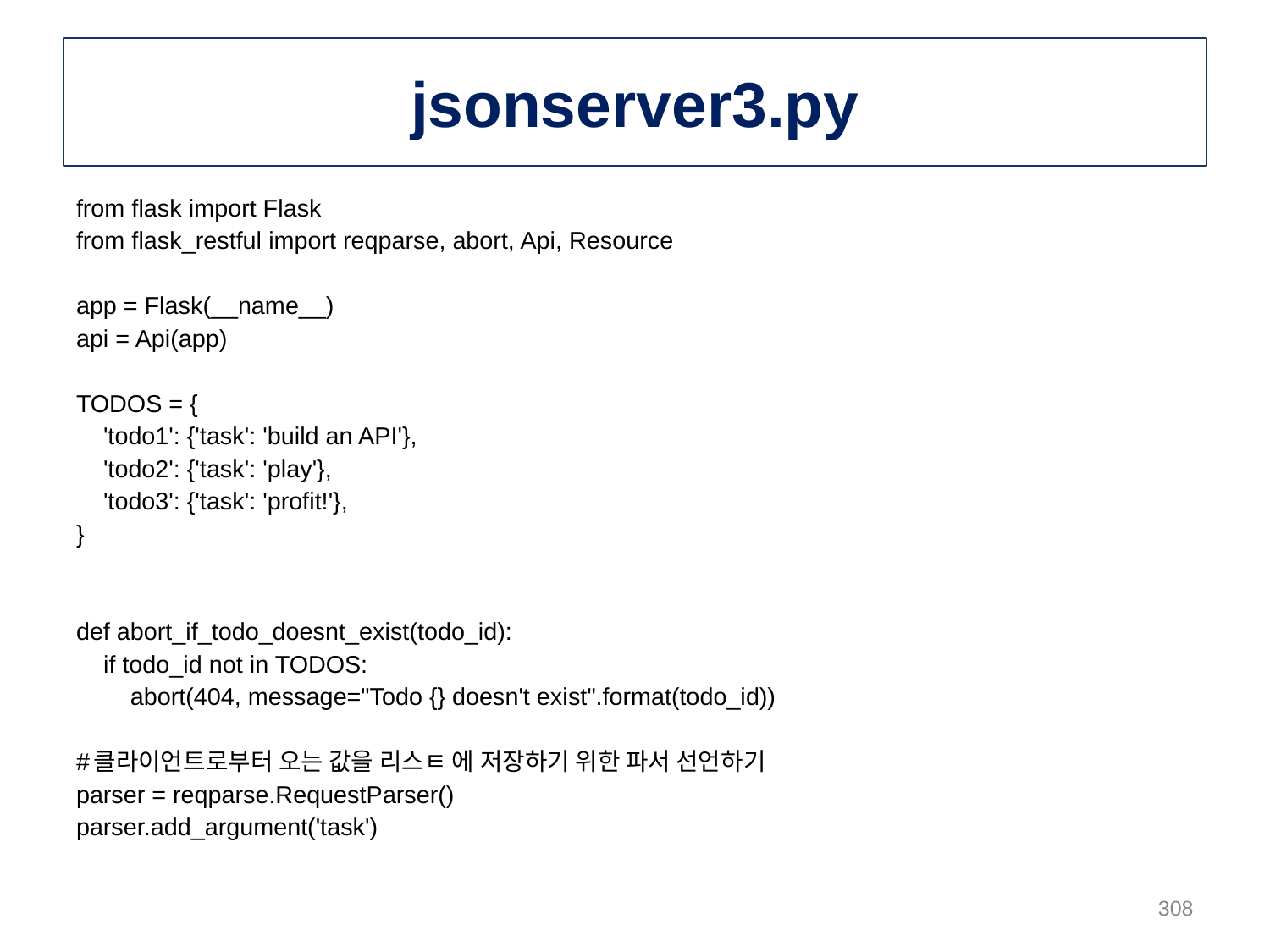

# jsonserver3.py
from flask import Flask
from flask_restful import reqparse, abort, Api, Resource

app = Flask(__name__)
api = Api(app)

TODOS = {
    'todo1': {'task': 'build an API'},
    'todo2': {'task': 'play'},
    'todo3': {'task': 'profit!'},
}

def abort_if_todo_doesnt_exist(todo_id):
    if todo_id not in TODOS:
        abort(404, message="Todo {} doesn't exist".format(todo_id))

#클라이언트로부터 오는 값을 리스ㅌ 에 저장하기 위한 파서 선언하기
parser = reqparse.RequestParser()
parser.add_argument('task')

308